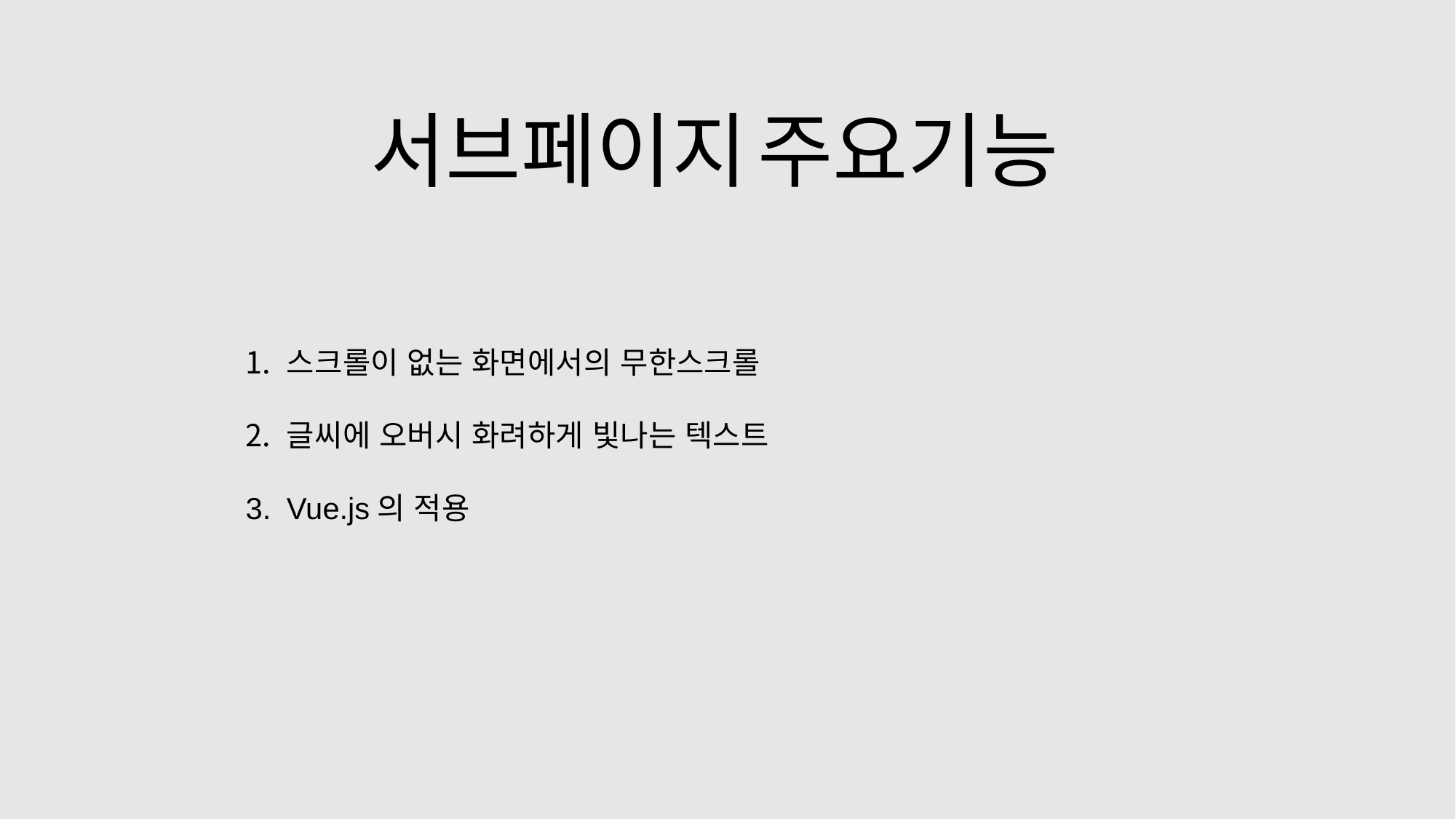

서브페이지 주요기능
스크롤이 없는 화면에서의 무한스크롤

글씨에 오버시 화려하게 빛나는 텍스트

Vue.js의 적용